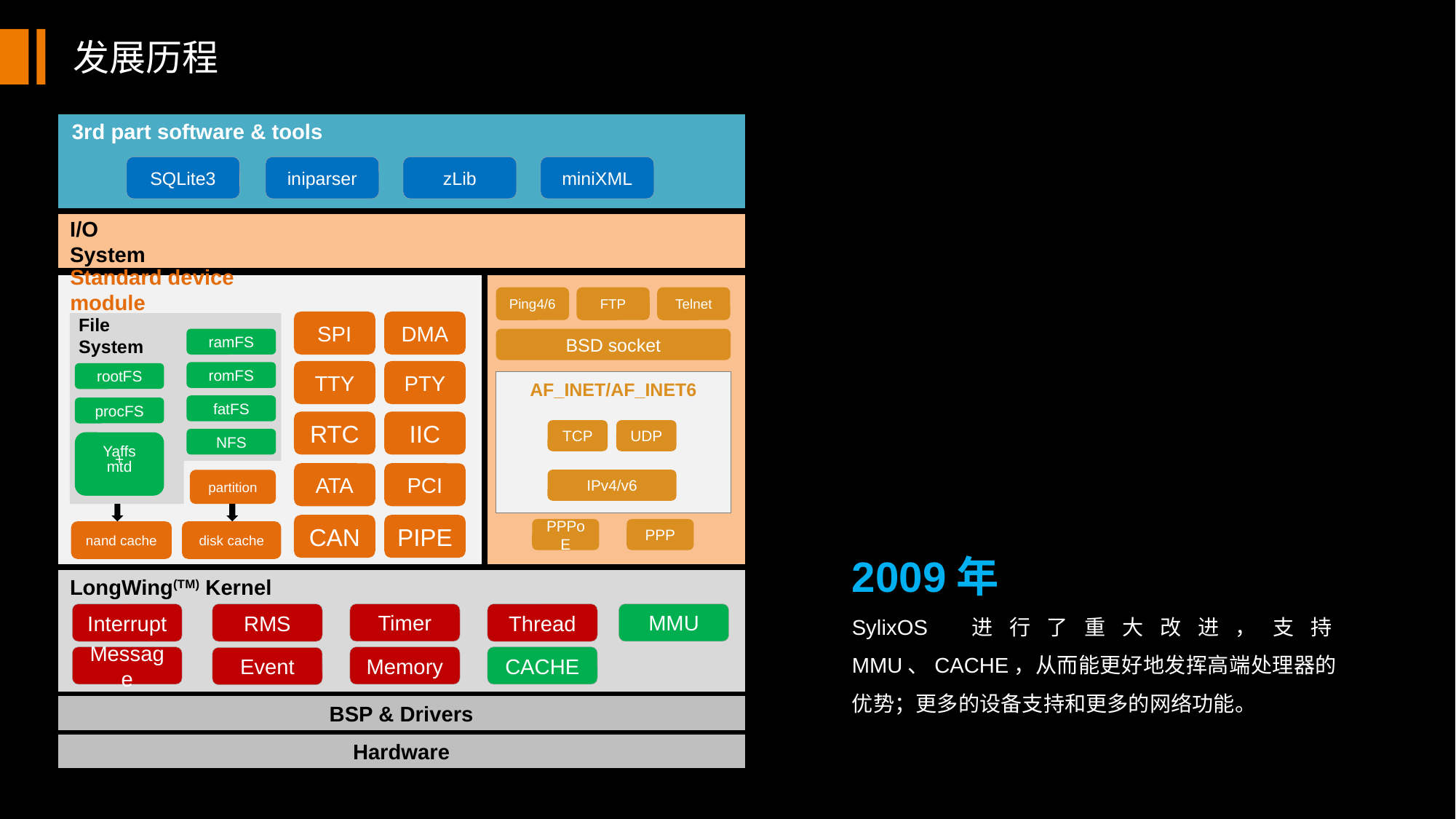

发展历程

3rd part software & tools
SQLite3
iniparser
zLib
miniXML

I/O System
Standard device module

Ping4/6
FTP
Telnet
SPI
DMA

File System
ramFS
BSD socket
TTY
PTY
romFS
rootFS

AF_INET/AF_INET6
fatFS
procFS
RTC
IIC
TCP
UDP
NFS
Yaffs
+
mtd
ATA
PCI
IPv4/v6
partition

disk cache

nand cache
CAN
PIPE
PPPoE
PPP
2009年
SylixOS 进行了重大改进，支持MMU、CACHE，从而能更好地发挥高端处理器的优势；更多的设备支持和更多的网络功能。
LongWing(TM) Kernel

Interrupt
RMS
Timer
Thread
MMU
Message
Memory
CACHE
Event
BSP & Drivers
Hardware